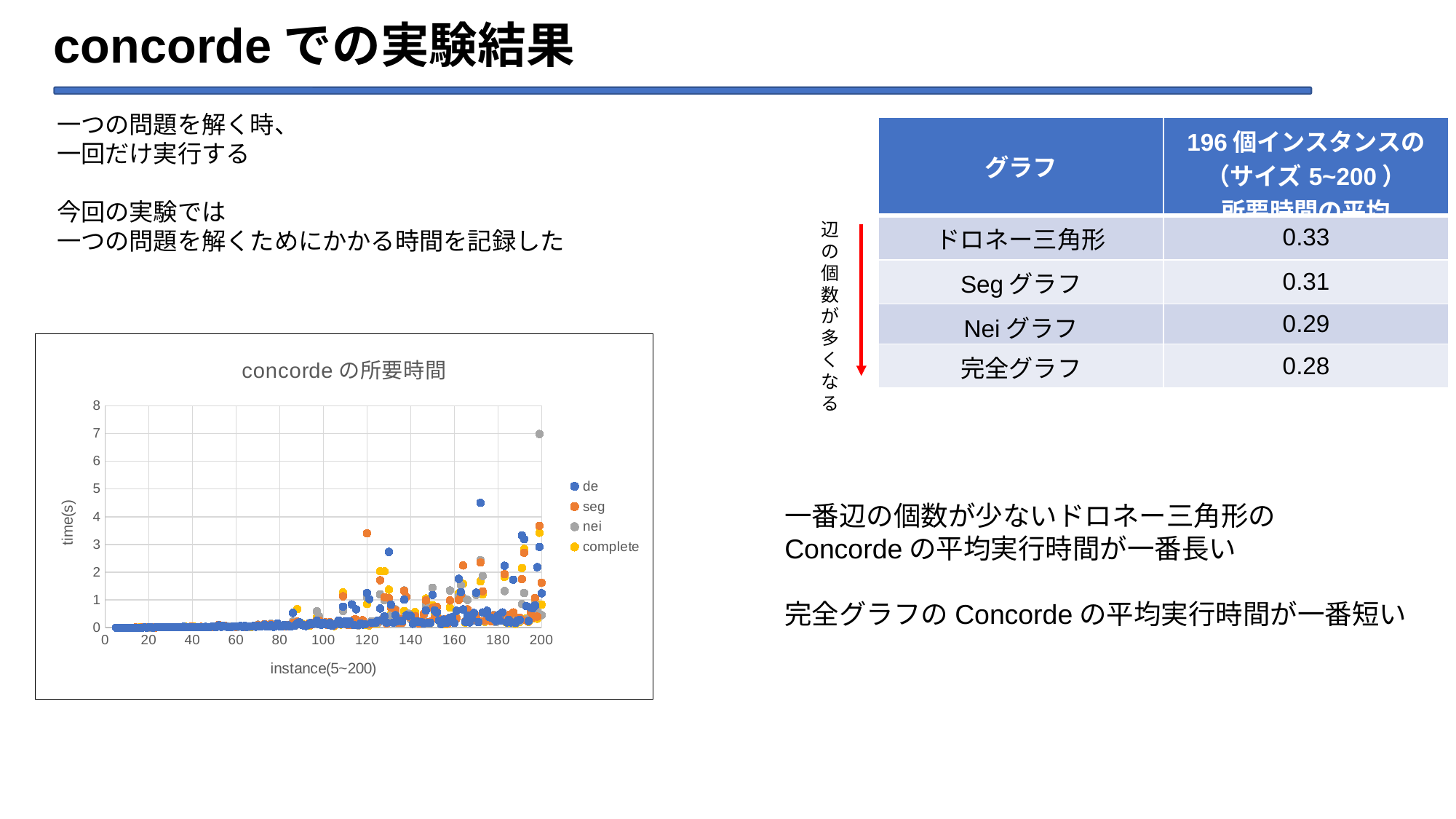

# concordeでの実験結果

一つの問題を解く時、
一回だけ実行する

今回の実験では
一つの問題を解くためにかかる時間を記録した
| グラフ | 196個インスタンスの（サイズ5~200） 所要時間の平均 |
| --- | --- |
| ドロネー三角形 | 0.33 |
| Segグラフ | 0.31 |
| Neiグラフ | 0.29 |
| 完全グラフ | 0.28 |
辺の個数が多くなる

### Chart: concordeの所要時間

| Category |  |  |  |  |
|---|---|---|---|---|
一番辺の個数が少ないドロネー三角形の
Concordeの平均実行時間が一番長い

完全グラフのConcordeの平均実行時間が一番短い